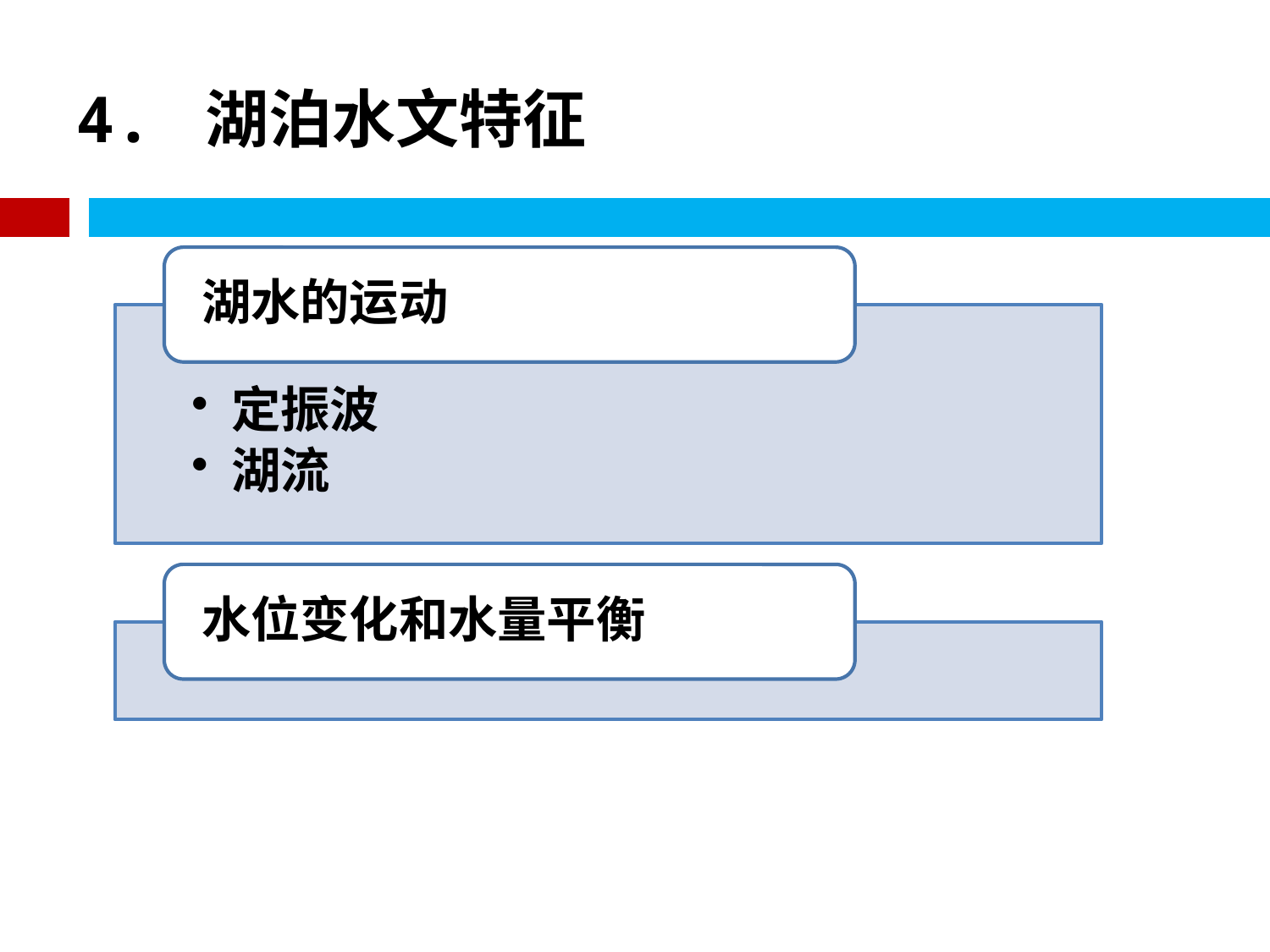

# 4. 湖泊水文特征
定振波
湖流
湖水的运动
水位变化和水量平衡